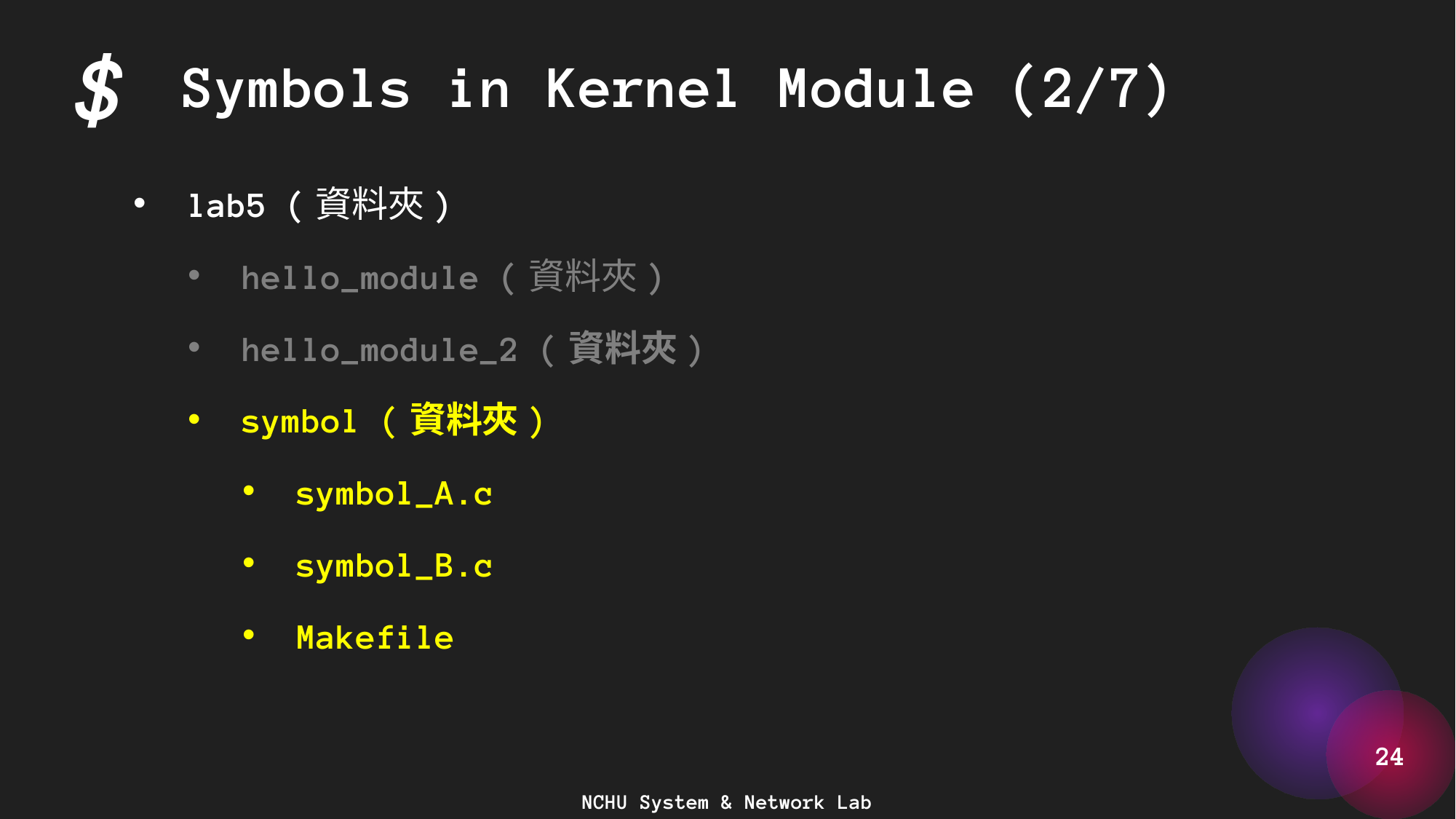

$
Symbols in Kernel Module (2/7)
lab5 (資料夾)
hello_module (資料夾)
hello_module_2 (資料夾)
symbol (資料夾)
symbol_A.c
symbol_B.c
Makefile

24
NCHU System & Network Lab